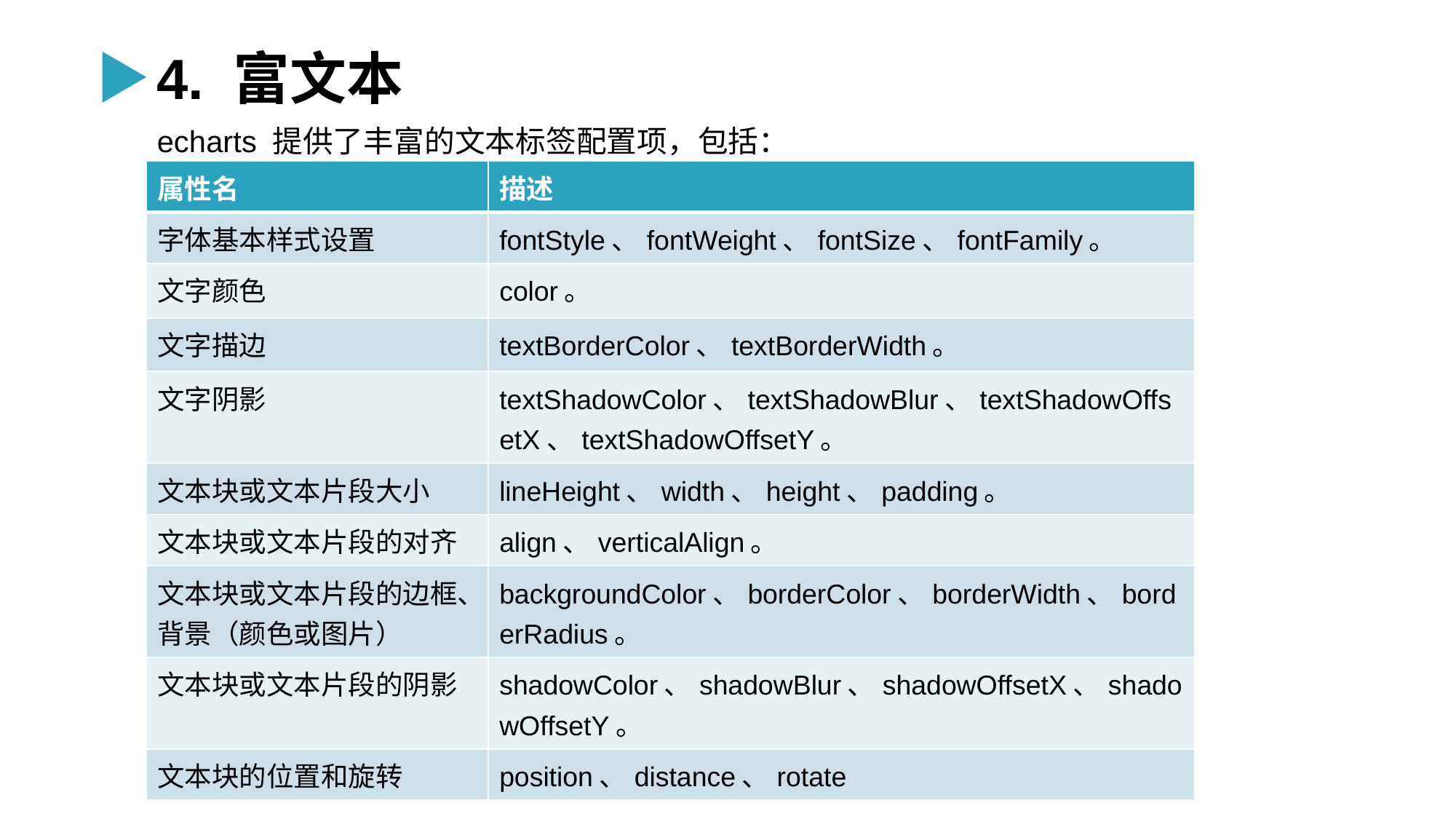

4. 富文本

echarts 提供了丰富的文本标签配置项，包括：
| 属性名 | 描述 |
| --- | --- |
| 字体基本样式设置 | fontStyle、fontWeight、fontSize、fontFamily。 |
| 文字颜色 | color。 |
| 文字描边 | textBorderColor、textBorderWidth。 |
| 文字阴影 | textShadowColor、textShadowBlur、textShadowOffsetX、textShadowOffsetY。 |
| 文本块或文本片段大小 | lineHeight、width、height、padding。 |
| 文本块或文本片段的对齐 | align、verticalAlign。 |
| 文本块或文本片段的边框、背景（颜色或图片） | backgroundColor、borderColor、borderWidth、borderRadius。 |
| 文本块或文本片段的阴影 | shadowColor、shadowBlur、shadowOffsetX、shadowOffsetY。 |
| 文本块的位置和旋转 | position、distance、rotate |